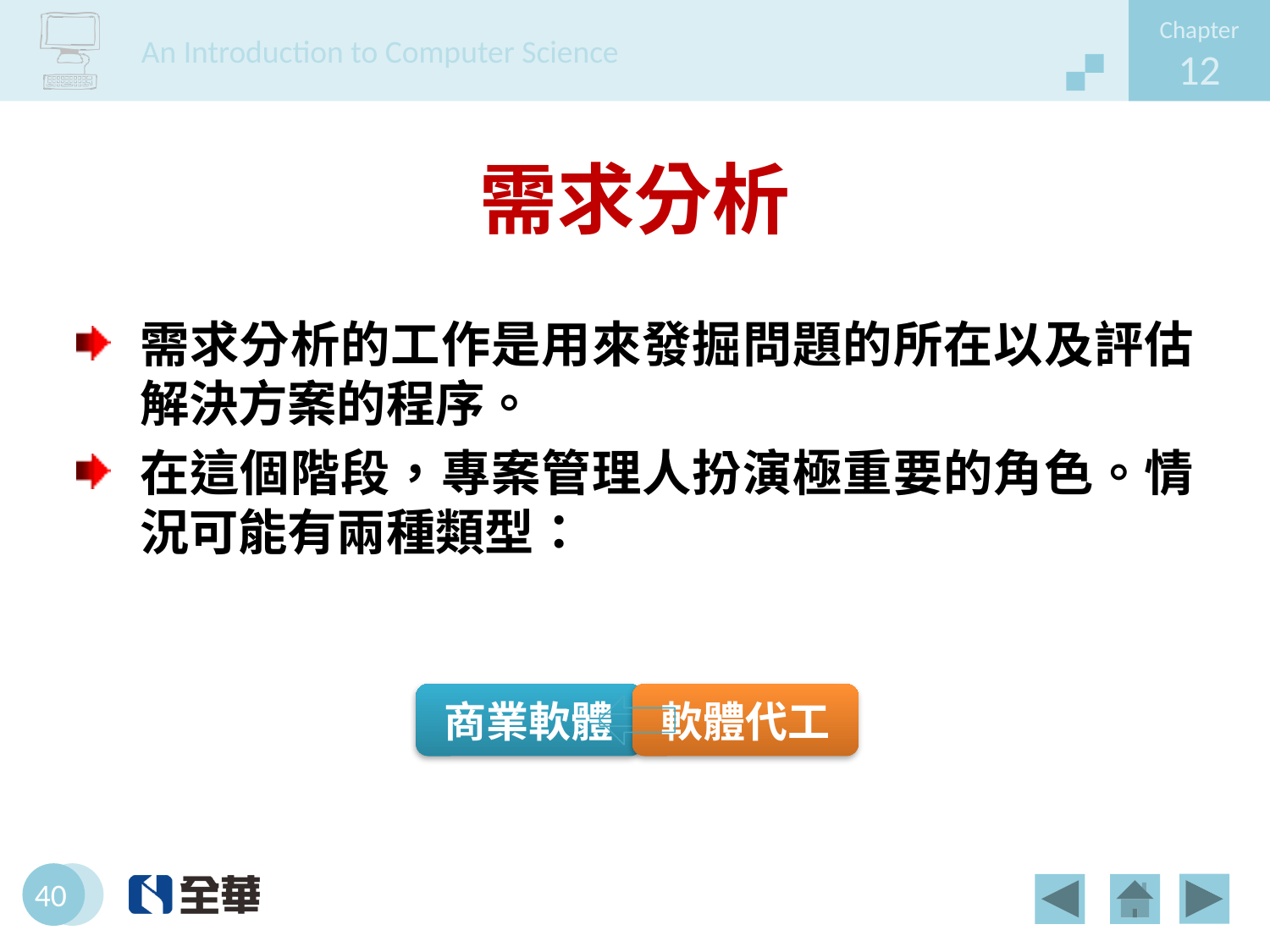

# 需求分析
需求分析的工作是用來發掘問題的所在以及評估解決方案的程序。
在這個階段，專案管理人扮演極重要的角色。情況可能有兩種類型：
商業軟體
軟體代工